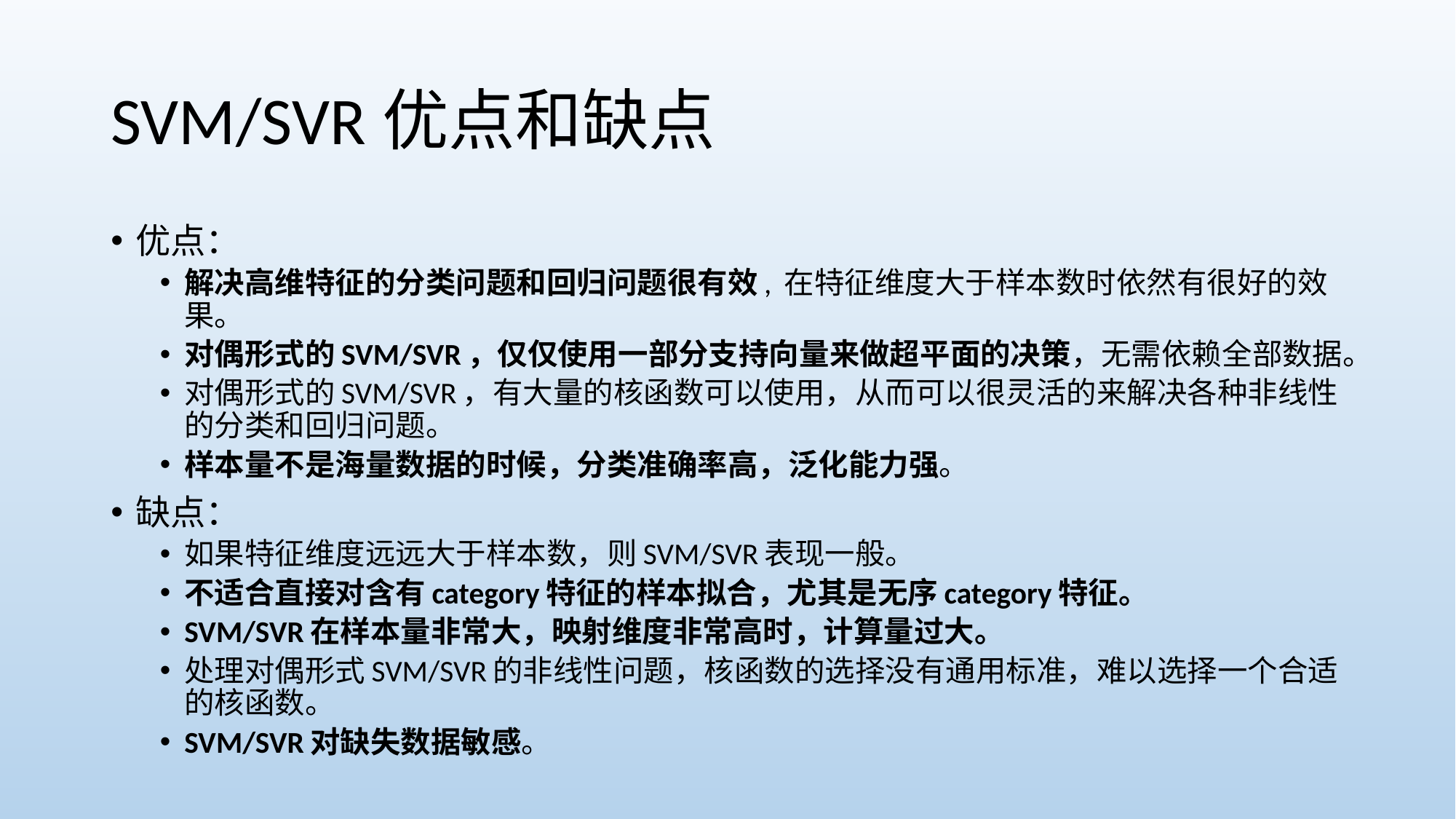

# SVM/SVR优点和缺点
优点：
解决高维特征的分类问题和回归问题很有效, 在特征维度大于样本数时依然有很好的效果。
对偶形式的SVM/SVR，仅仅使用一部分支持向量来做超平面的决策，无需依赖全部数据。
对偶形式的SVM/SVR，有大量的核函数可以使用，从而可以很灵活的来解决各种非线性的分类和回归问题。
样本量不是海量数据的时候，分类准确率高，泛化能力强。
缺点：
如果特征维度远远大于样本数，则SVM/SVR表现一般。
不适合直接对含有category特征的样本拟合，尤其是无序category特征。
SVM/SVR在样本量非常大，映射维度非常高时，计算量过大。
处理对偶形式SVM/SVR的非线性问题，核函数的选择没有通用标准，难以选择一个合适的核函数。
SVM/SVR对缺失数据敏感。